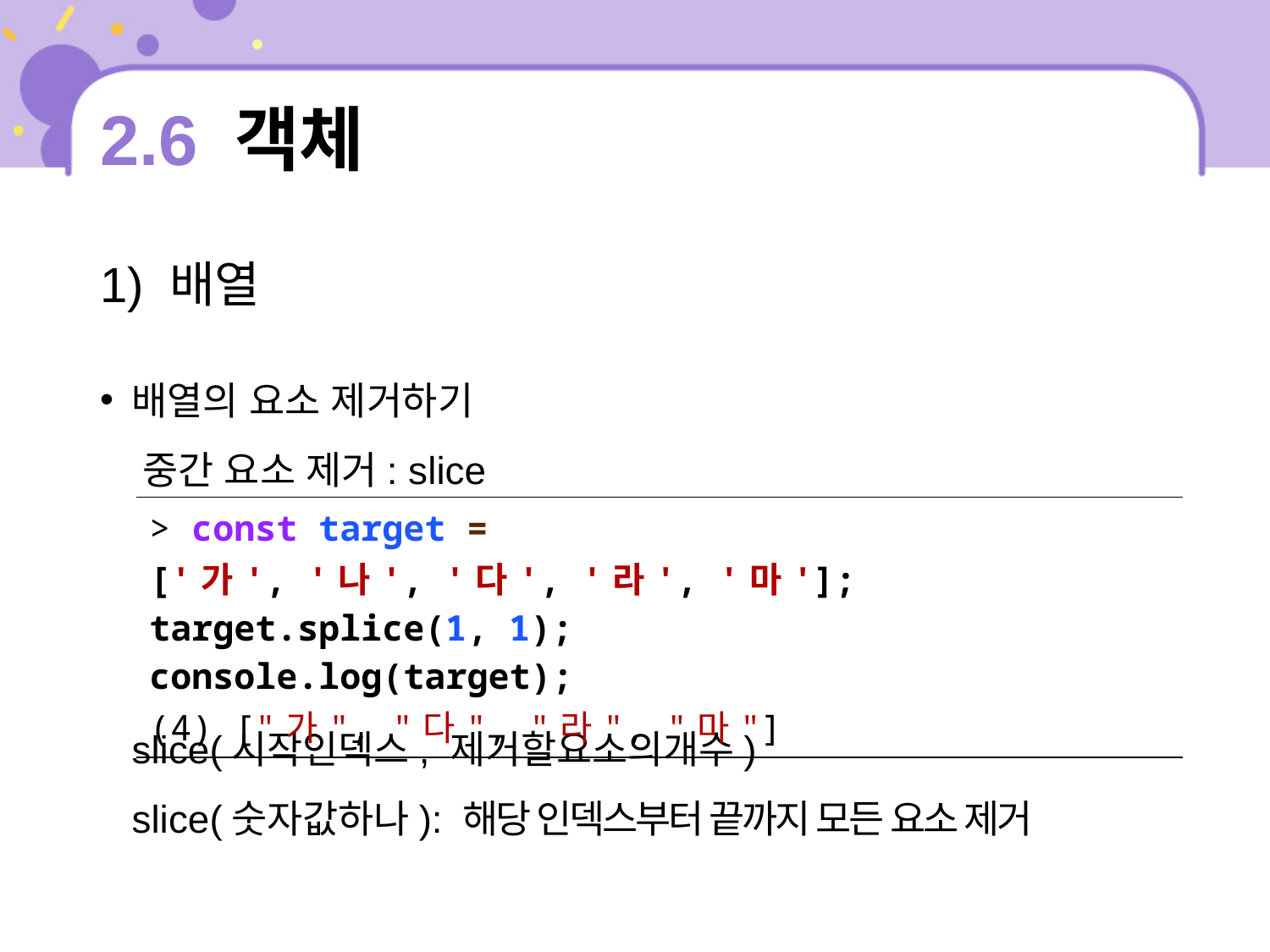

# 2.6 객체
1) 배열
배열의 요소 제거하기
 중간 요소 제거: slice
slice(시작인덱스, 제거할요소의개수)
slice(숫자값하나): 해당 인덱스부터 끝까지 모든 요소 제거
| > const target = ['가', '나', '다', '라', '마']; target.splice(1, 1); console.log(target); (4) ["가", "다", "라", "마"] |
| --- |